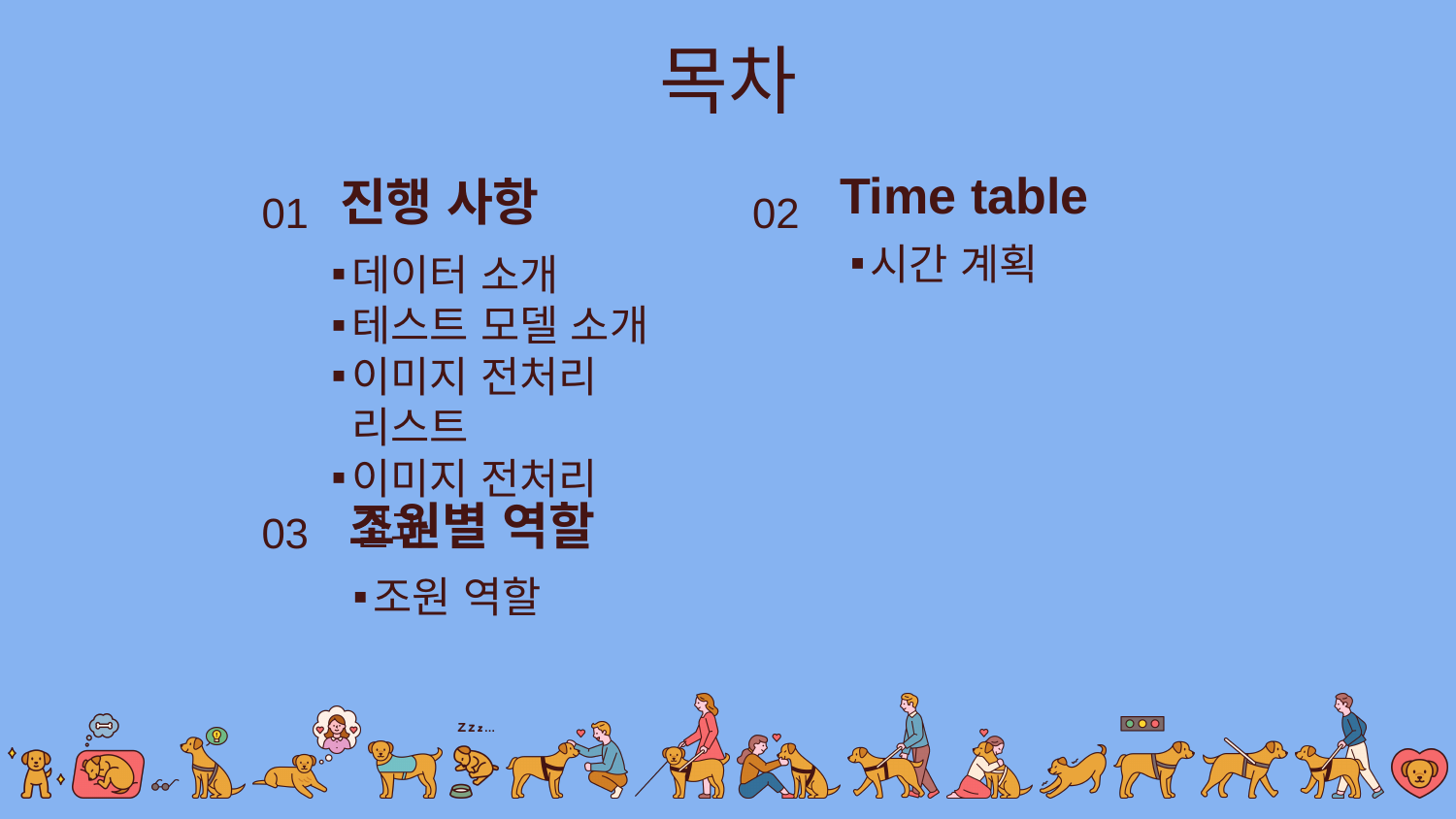

목차
01
02
Time table

진행 사항

시간 계획
데이터 소개
테스트 모델 소개
이미지 전처리 리스트
이미지 전처리 결과

03
조원별 역할
조원 역할